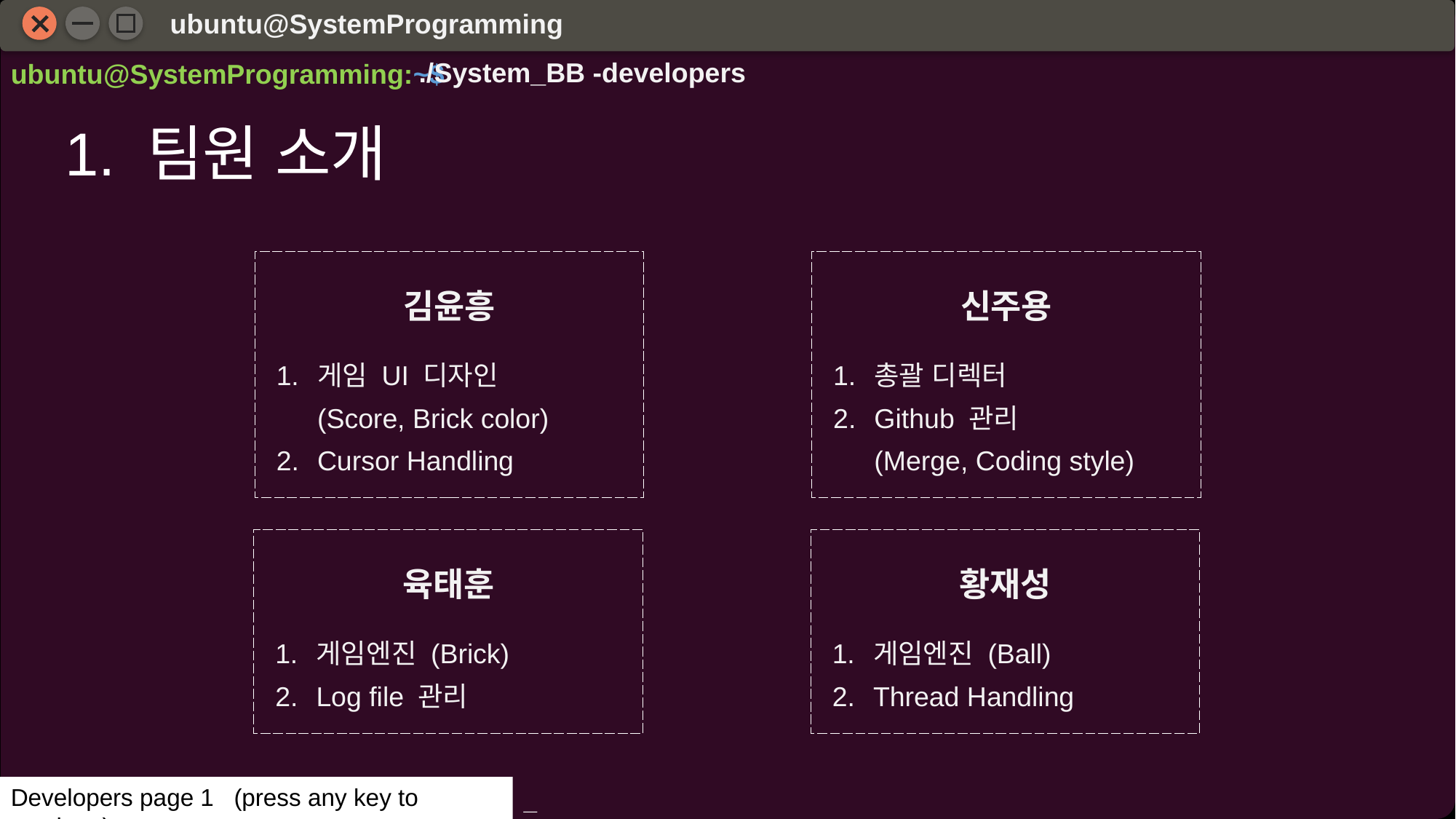

ubuntu@SystemProgramming
./System_BB -developers
ubuntu@SystemProgramming:~$
1. 팀원 소개
김윤흥

게임 UI 디자인
(Score, Brick color)
Cursor Handling
신주용

총괄 디렉터
Github 관리
(Merge, Coding style)
육태훈

게임엔진 (Brick)
Log file 관리
황재성

게임엔진 (Ball)
Thread Handling
Developers page 1   (press any key to continue)
_